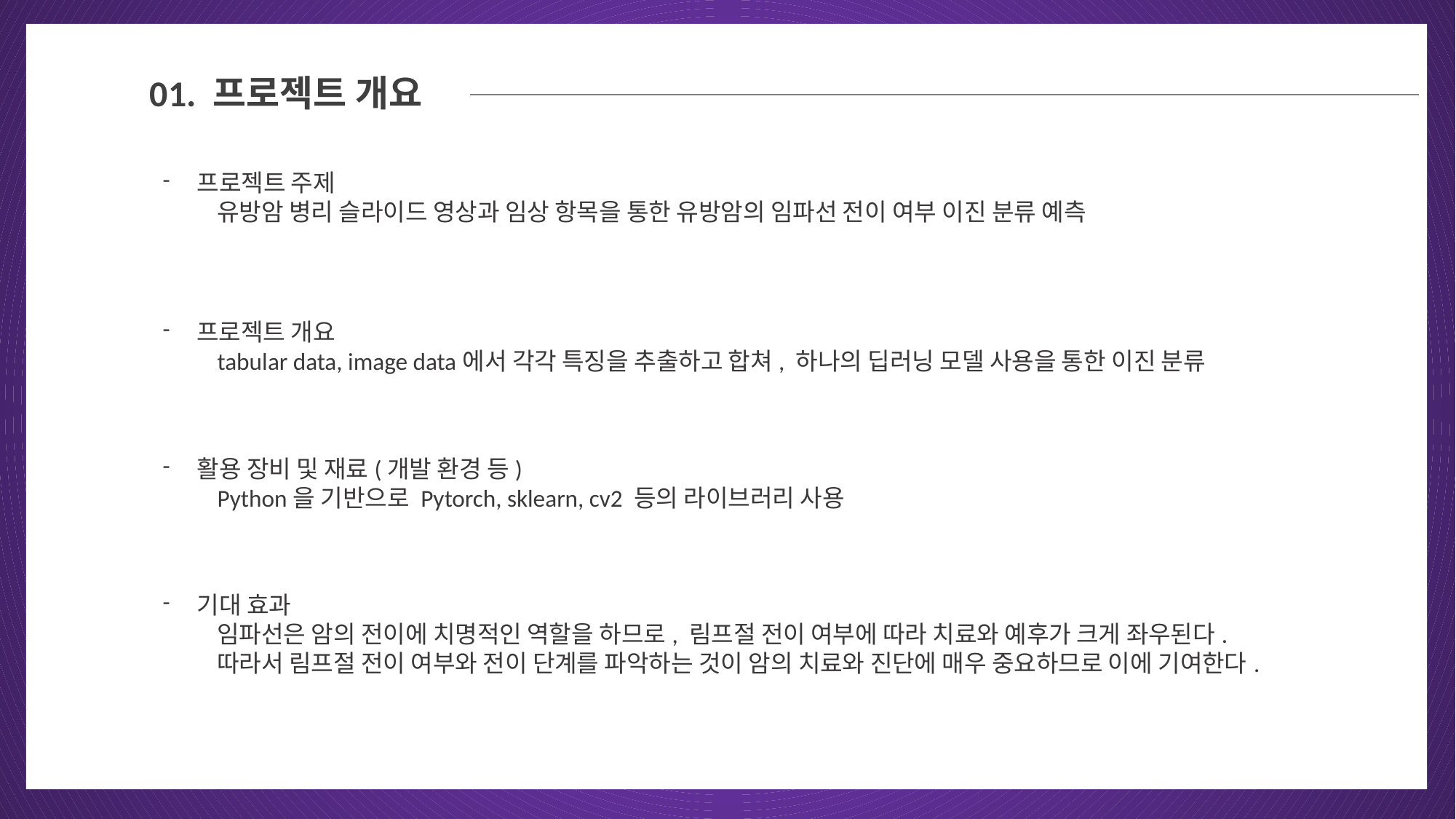

01

01. 프로젝트 개요
프로젝트 주제
유방암 병리 슬라이드 영상과 임상 항목을 통한 유방암의 임파선 전이 여부 이진 분류 예측

프로젝트 개요
tabular data, image data에서 각각 특징을 추출하고 합쳐, 하나의 딥러닝 모델 사용을 통한 이진 분류
활용 장비 및 재료(개발 환경 등)
Python을 기반으로 Pytorch, sklearn, cv2 등의 라이브러리 사용

기대 효과
임파선은 암의 전이에 치명적인 역할을 하므로, 림프절 전이 여부에 따라 치료와 예후가 크게 좌우된다.
따라서 림프절 전이 여부와 전이 단계를 파악하는 것이 암의 치료와 진단에 매우 중요하므로 이에 기여한다.